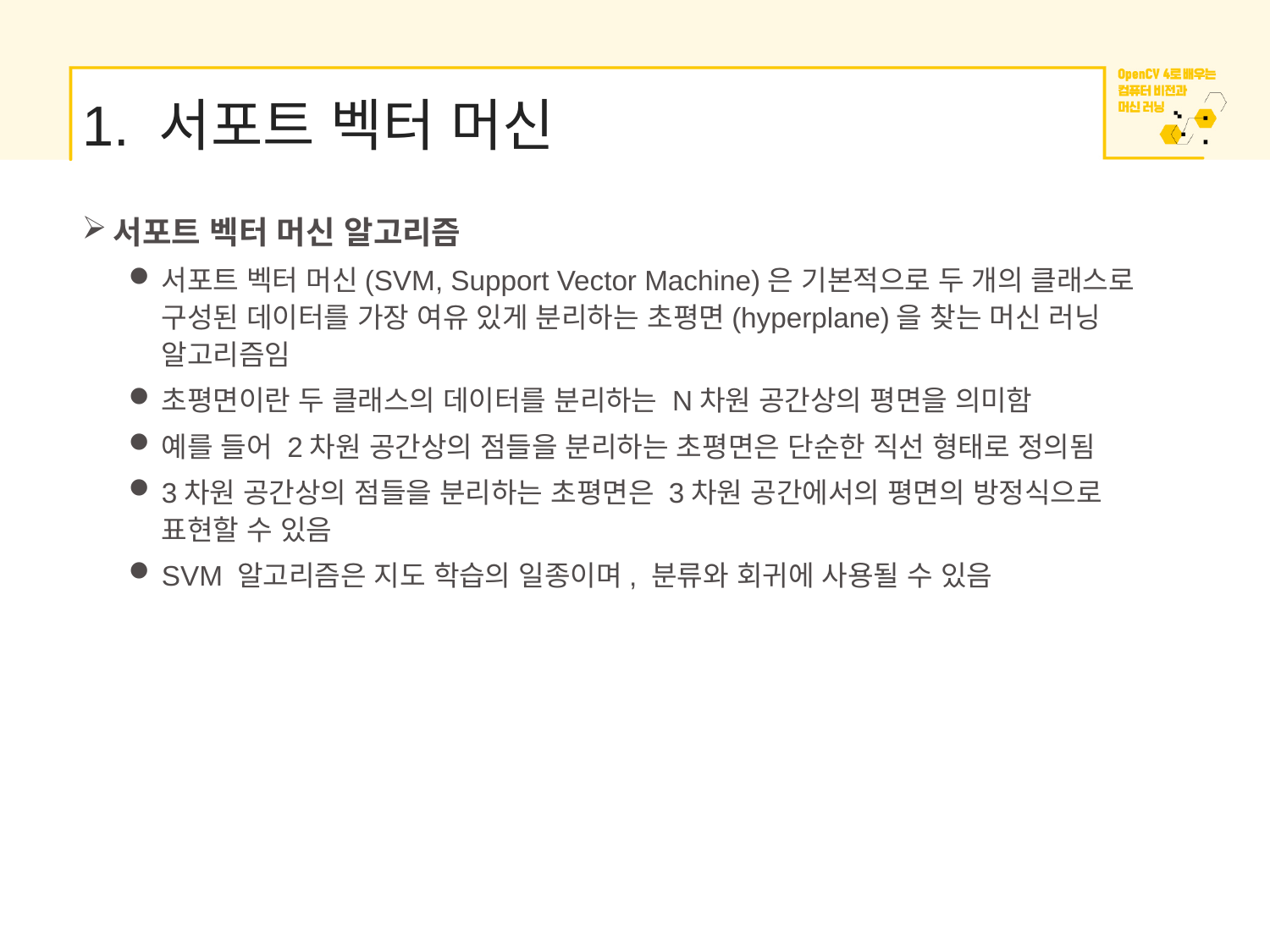

# 1. 서포트 벡터 머신
서포트 벡터 머신 알고리즘
서포트 벡터 머신(SVM, Support Vector Machine)은 기본적으로 두 개의 클래스로 구성된 데이터를 가장 여유 있게 분리하는 초평면(hyperplane)을 찾는 머신 러닝 알고리즘임
초평면이란 두 클래스의 데이터를 분리하는 N차원 공간상의 평면을 의미함
예를 들어 2차원 공간상의 점들을 분리하는 초평면은 단순한 직선 형태로 정의됨
3차원 공간상의 점들을 분리하는 초평면은 3차원 공간에서의 평면의 방정식으로 표현할 수 있음
SVM 알고리즘은 지도 학습의 일종이며, 분류와 회귀에 사용될 수 있음